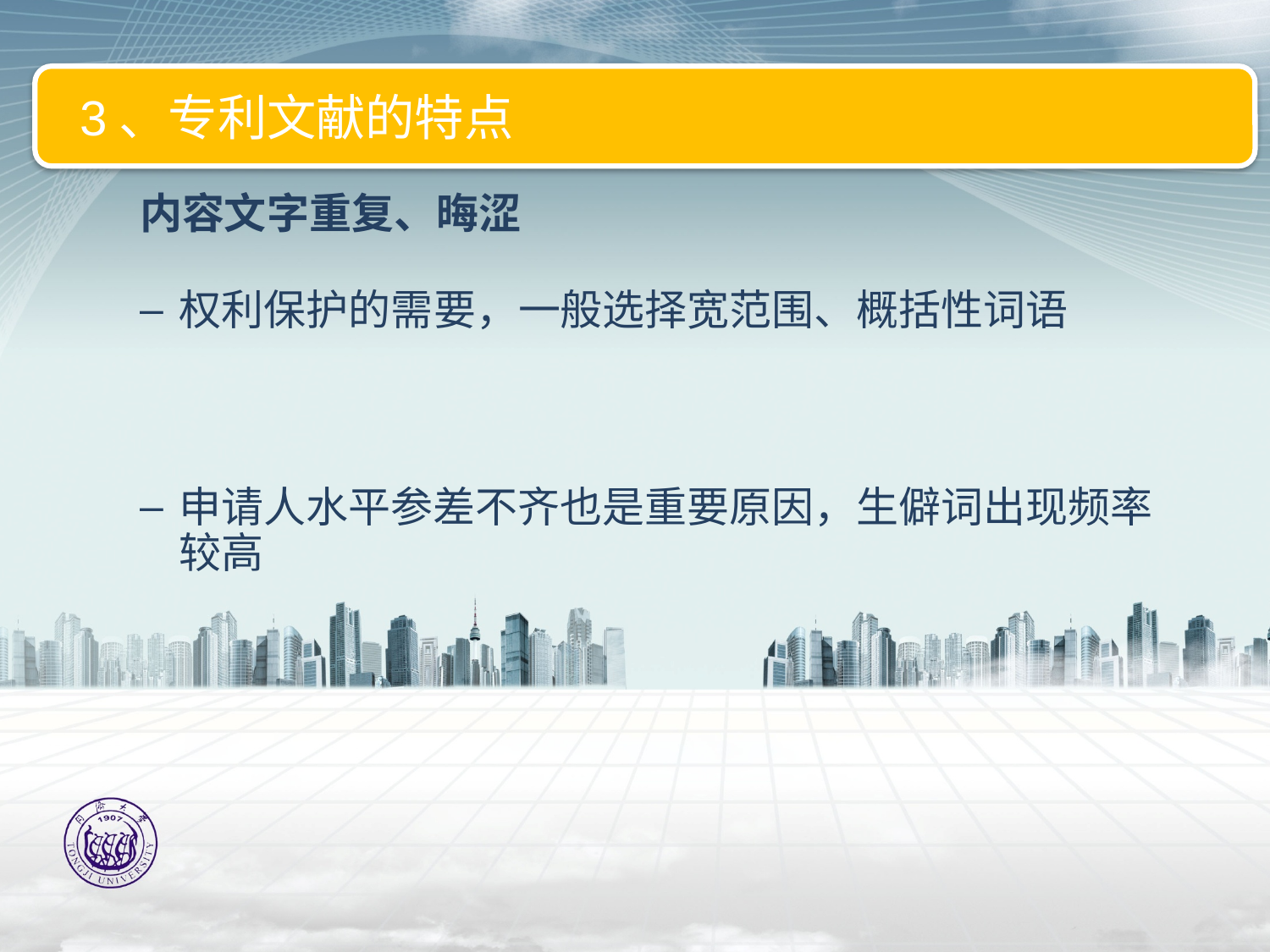

3、专利文献的特点
内容文字重复、晦涩
权利保护的需要，一般选择宽范围、概括性词语

申请人水平参差不齐也是重要原因，生僻词出现频率较高